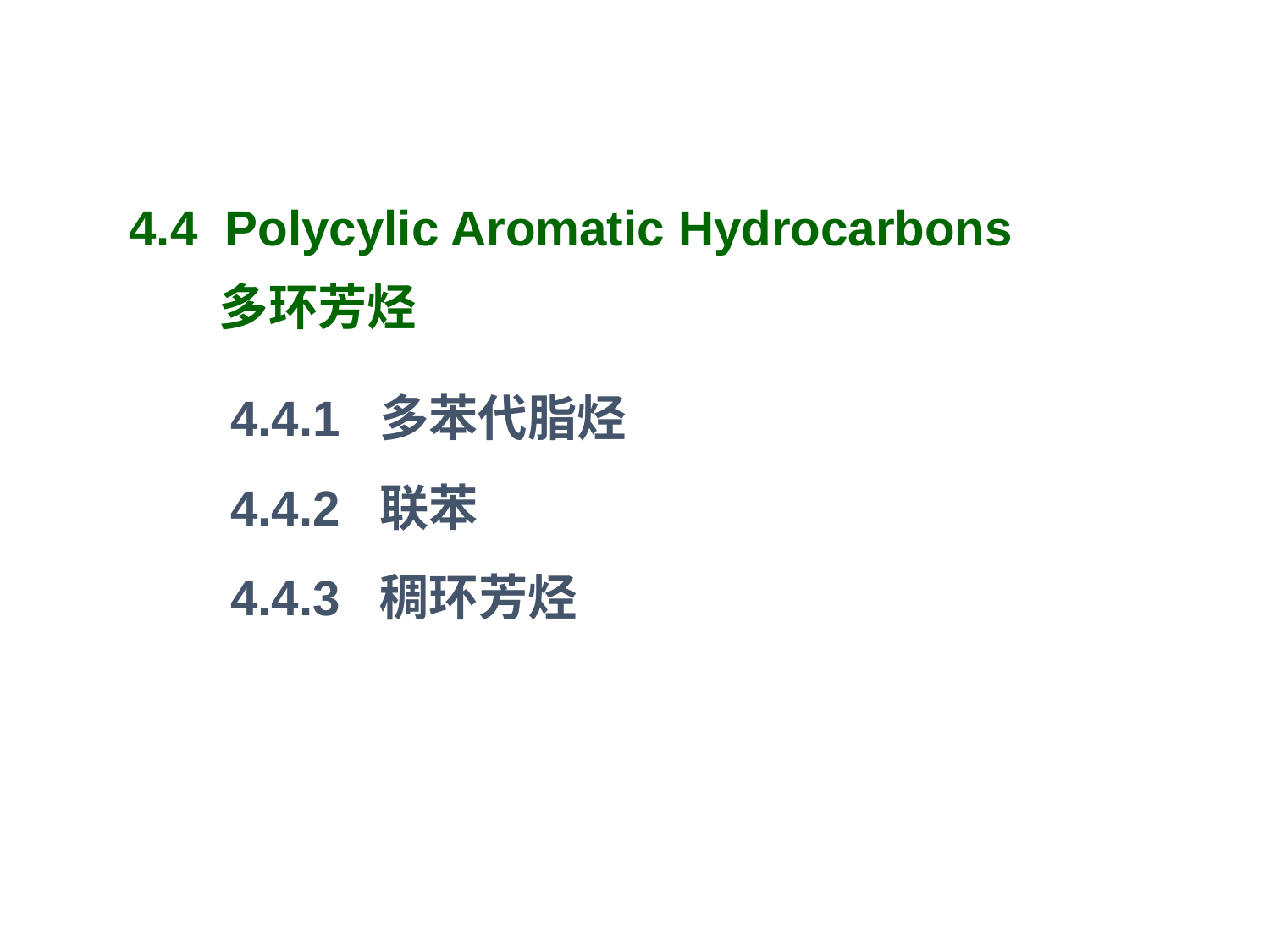

4.4  Polycylic Aromatic Hydrocarbons
       多环芳烃
  4.4.1  多苯代脂烃
  4.4.2  联苯
  4.4.3  稠环芳烃